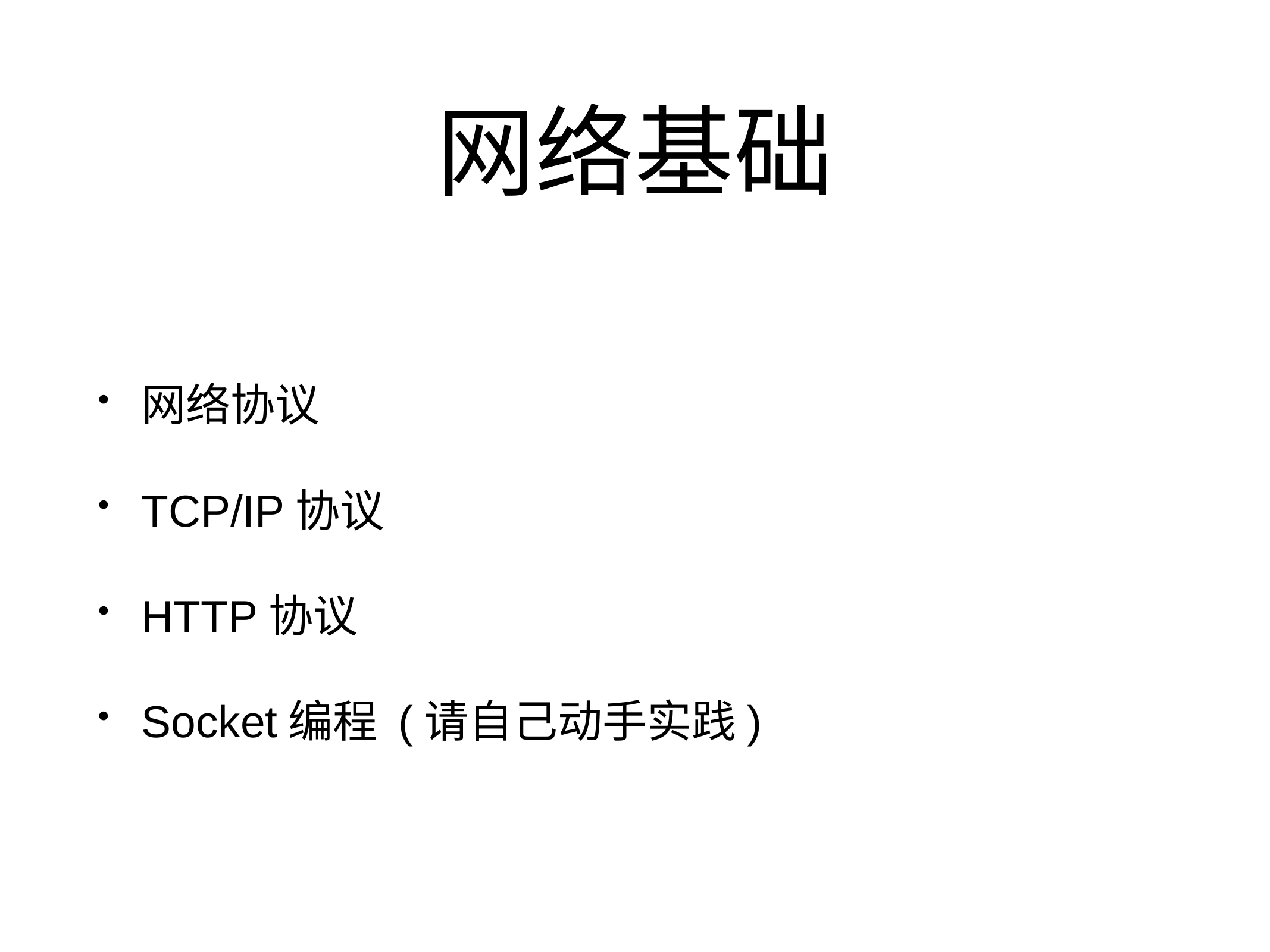

# 网络基础
网络协议
TCP/IP协议
HTTP协议
Socket编程 (请自己动手实践)